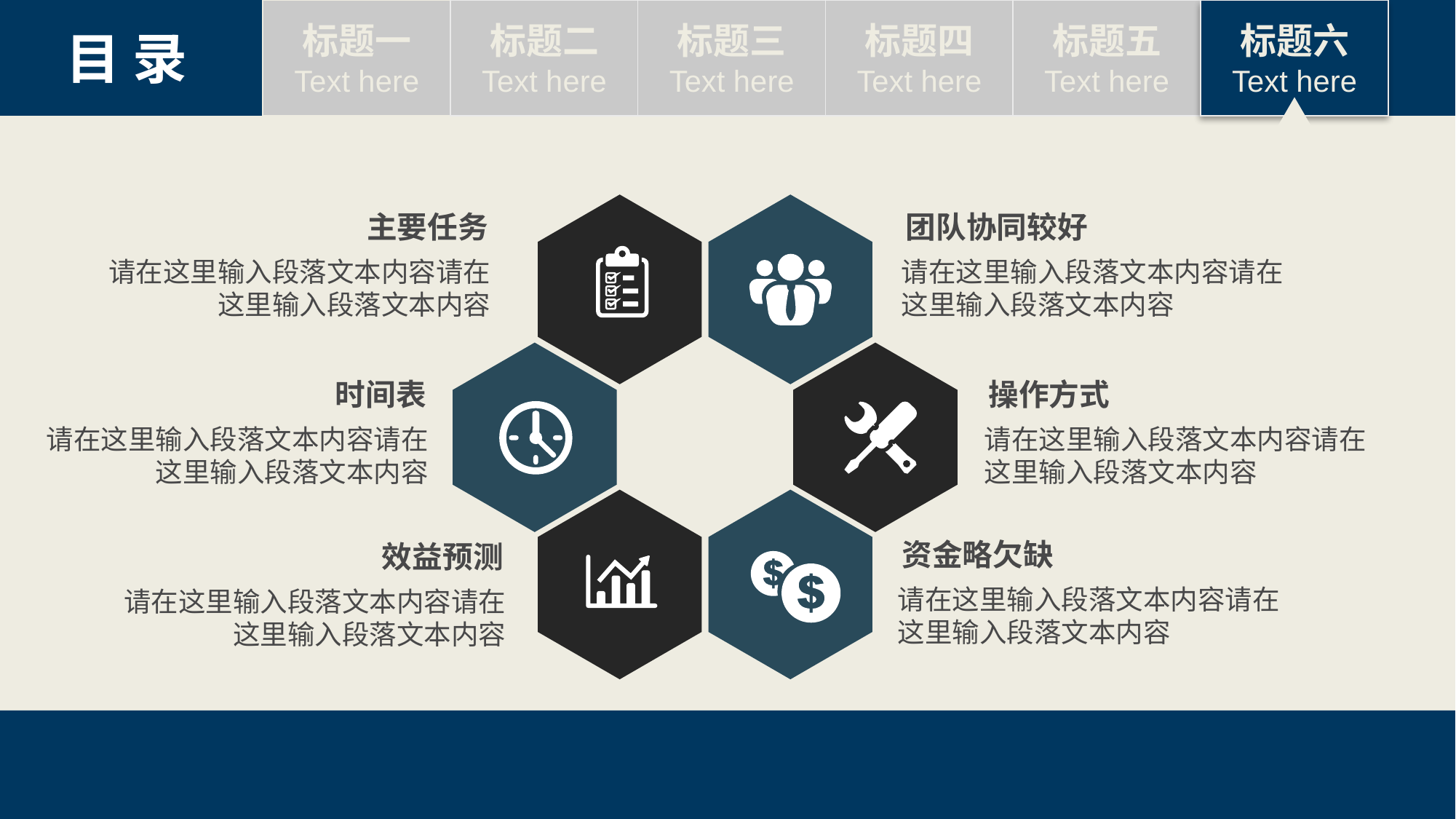

标题一
Text here
标题二
Text here
标题三
Text here
标题四
Text here
标题五
Text here
标题六
Text here

目 录

主要任务
团队协同较好

请在这里输入段落文本内容请在这里输入段落文本内容
请在这里输入段落文本内容请在这里输入段落文本内容

操作方式
时间表

请在这里输入段落文本内容请在这里输入段落文本内容
请在这里输入段落文本内容请在这里输入段落文本内容

资金略欠缺
效益预测

请在这里输入段落文本内容请在这里输入段落文本内容
请在这里输入段落文本内容请在这里输入段落文本内容

60